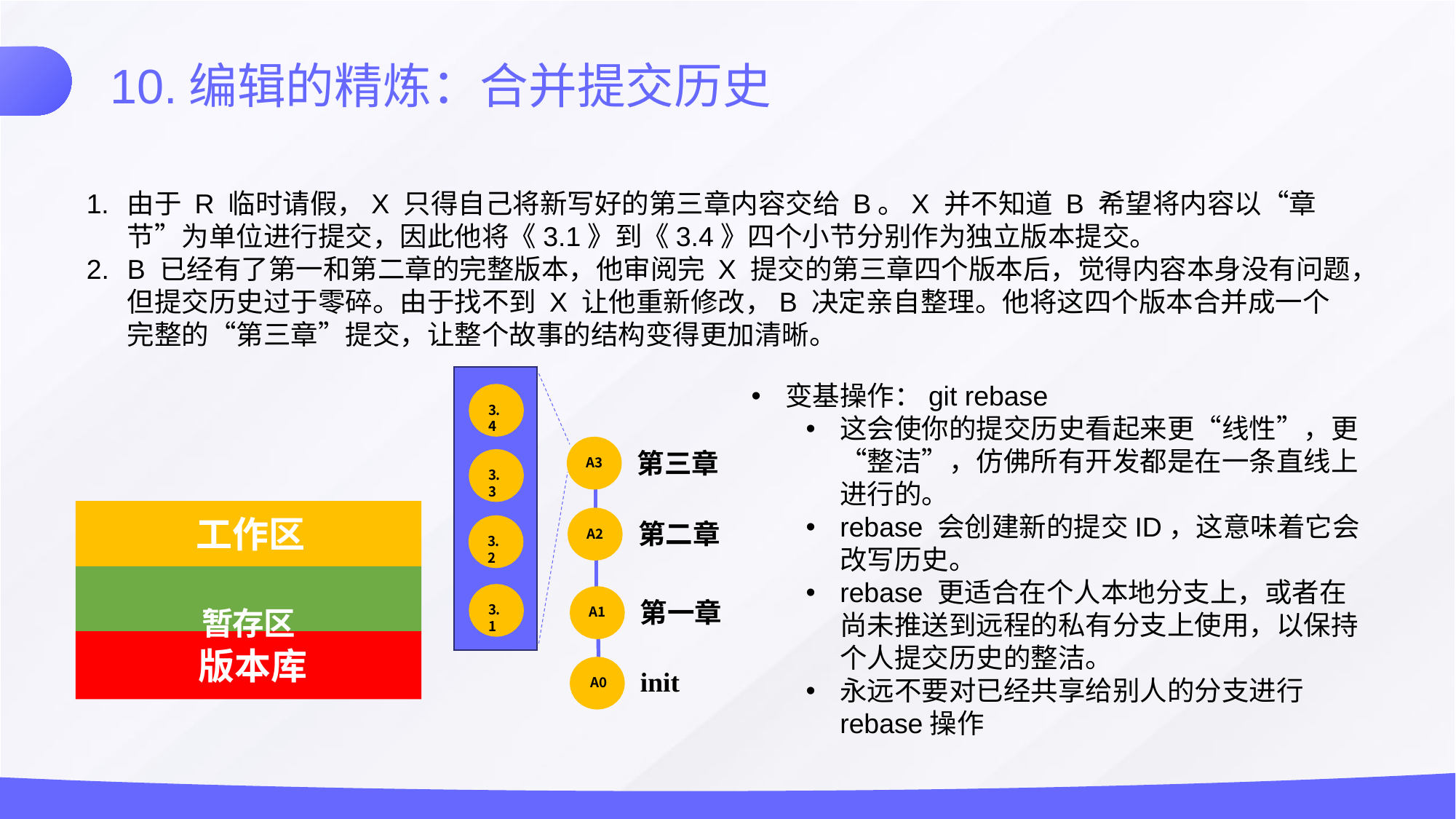

10.编辑的精炼：合并提交历史
由于 R 临时请假，X 只得自己将新写好的第三章内容交给 B。X 并不知道 B 希望将内容以“章节”为单位进行提交，因此他将《3.1》到《3.4》四个小节分别作为独立版本提交。
B 已经有了第一和第二章的完整版本，他审阅完 X 提交的第三章四个版本后，觉得内容本身没有问题，但提交历史过于零碎。由于找不到 X 让他重新修改，B 决定亲自整理。他将这四个版本合并成一个完整的“第三章”提交，让整个故事的结构变得更加清晰。

变基操作：git rebase
这会使你的提交历史看起来更“线性”，更“整洁”，仿佛所有开发都是在一条直线上进行的。
rebase 会创建新的提交ID，这意味着它会改写历史。
rebase 更适合在个人本地分支上，或者在尚未推送到远程的私有分支上使用，以保持个人提交历史的整洁。
永远不要对已经共享给别人的分支进行rebase操作

3.4

第三章

A3
3.3

工作区
暂存区
版本库

第二章
A2
3.2

第一章
3.1
A1

init
A0